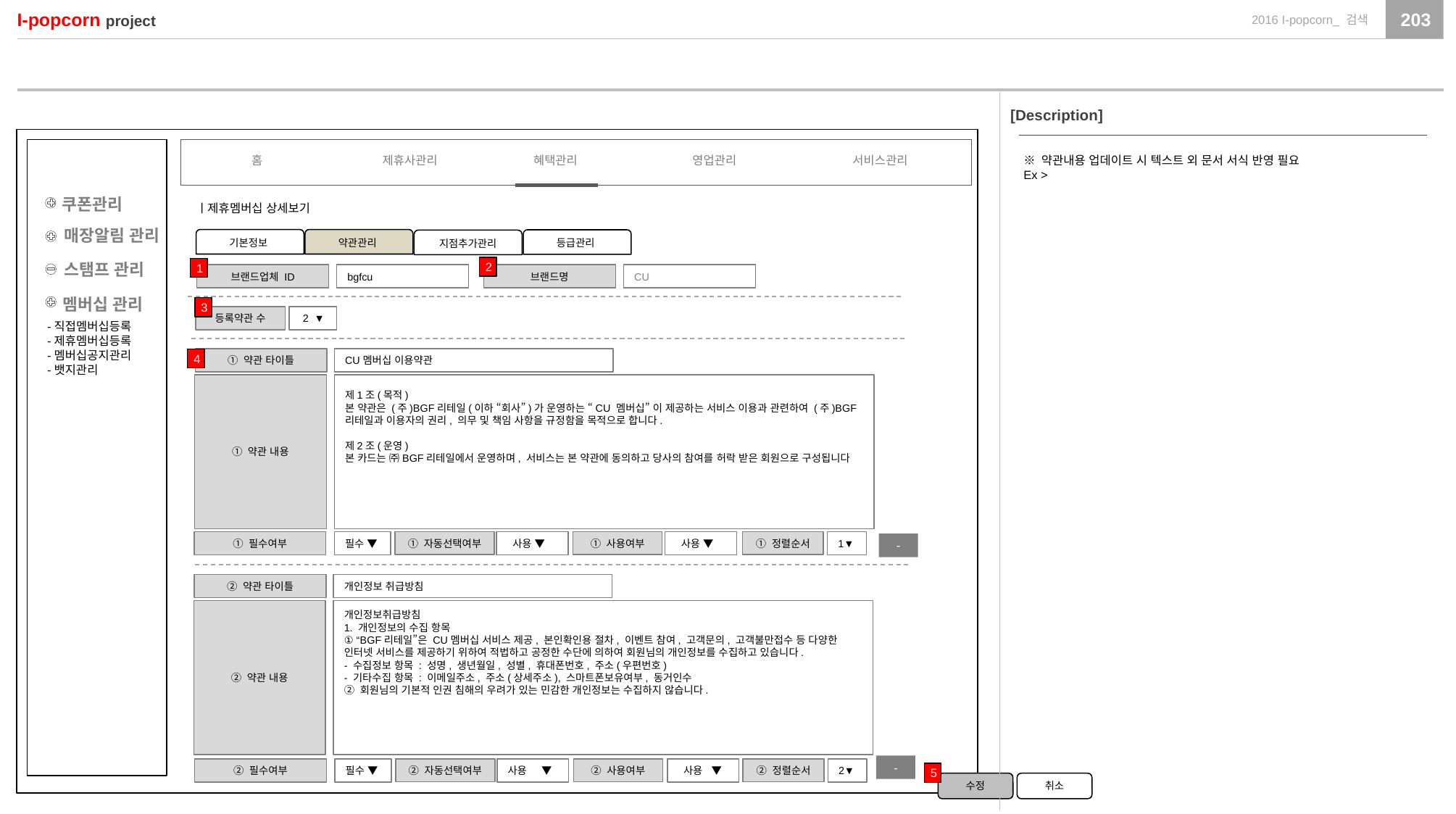

[Description]

홈
제휴사관리
혜택관리
영업관리
서비스관리
※ 약관내용 업데이트 시 텍스트 외 문서 서식 반영 필요
Ex >

쿠폰관리
ㅣ제휴멤버십 상세보기

매장알림 관리
약관관리
기본정보
등급관리
지점추가관리

스탬프 관리
2
1

bgfcu
CU
브랜드업체 ID
브랜드명
멤버십 관리

3
등록약관 수
 2  ▼
-직접멤버십등록
-제휴멤버십등록
-멤버십공지관리
-뱃지관리
① 약관 타이틀
CU멤버십 이용약관
4
① 약관 내용
제1조(목적)
본 약관은 (주)BGF리테일(이하 “회사”)가 운영하는 “CU 멤버십” 이 제공하는 서비스 이용과 관련하여 (주)BGF리테일과 이용자의 권리, 의무 및 책임 사항을 규정함을 목적으로 합니다.

제2조(운영)
본 카드는 ㈜BGF리테일에서 운영하며, 서비스는 본 약관에 동의하고 당사의 참여를 허락 받은 회원으로 구성됩니다

 사용 ▼
① 사용여부
① 정렬순서
1▼
① 자동선택여부
① 필수여부
필수 ▼
 사용 ▼
-
개인정보 취급방침
② 약관 타이틀
② 약관 내용
개인정보취급방침
1. 개인정보의 수집 항목
① “BGF리테일”은 CU멤버십 서비스 제공, 본인확인용 절차, 이벤트 참여, 고객문의, 고객불만접수 등 다양한 인터넷 서비스를 제공하기 위하여 적법하고 공정한 수단에 의하여 회원님의 개인정보를 수집하고 있습니다.
- 수집정보 항목 : 성명, 생년월일, 성별, 휴대폰번호, 주소(우편번호)
- 기타수집 항목 : 이메일주소, 주소(상세주소), 스마트폰보유여부, 동거인수
② 회원님의 기본적 인권 침해의 우려가 있는 민감한 개인정보는 수집하지 않습니다.

-
사용     ▼
② 사용여부
 사용   ▼
② 정렬순서
2▼
② 자동선택여부
② 필수여부
필수 ▼
5
수정
취소